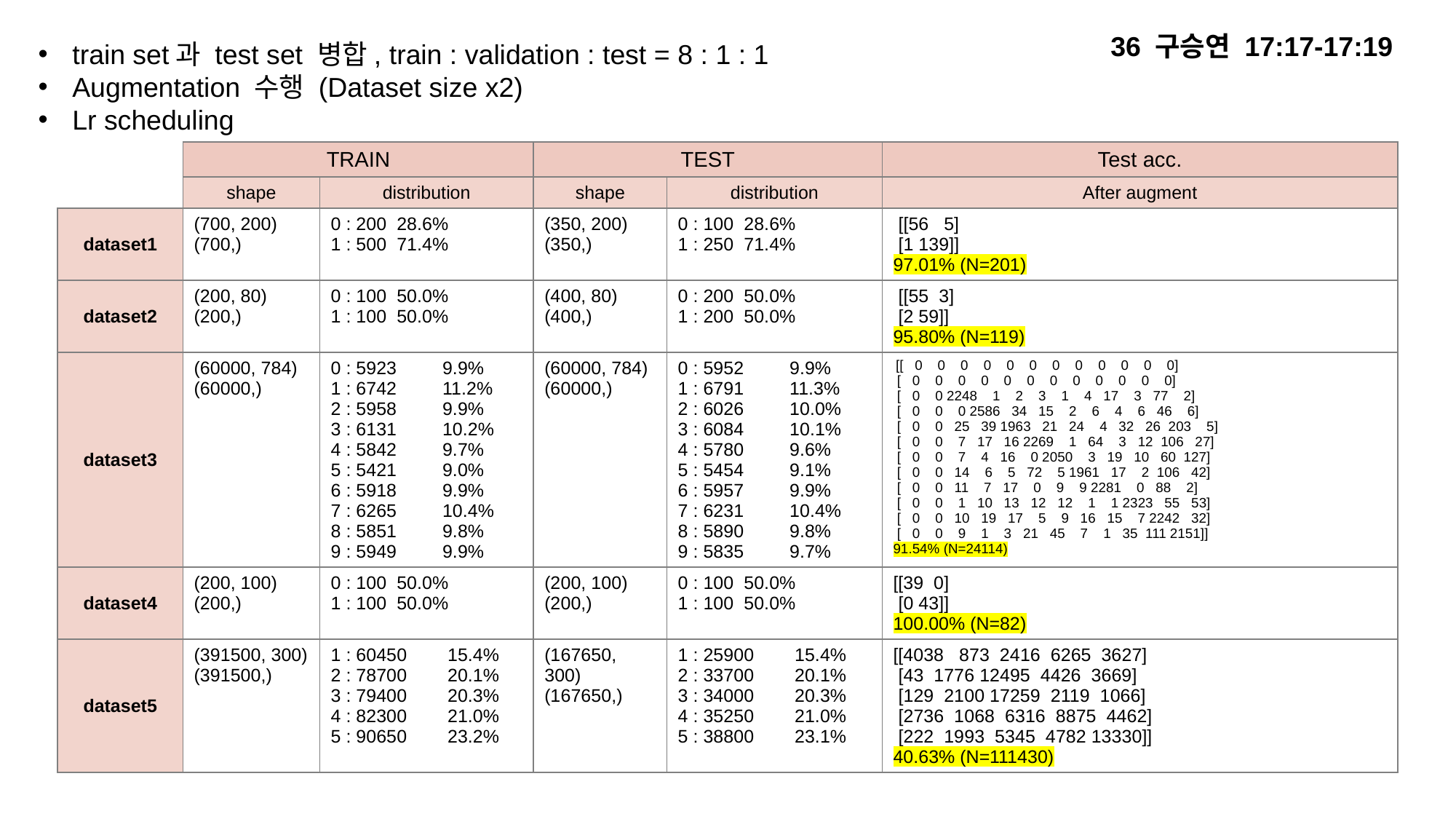

# 36 구승연 17:17-17:19
train set과 test set 병합, train : validation : test = 8 : 1 : 1
Augmentation 수행 (Dataset size x2)
Lr scheduling
|  | TRAIN |  | TEST |  | Test acc. |
| --- | --- | --- | --- | --- | --- |
|  | shape | distribution | shape | distribution | After augment |
| dataset1 | (700, 200) (700,) | 0 : 200 28.6% 1 : 500 71.4% | (350, 200) (350,) | 0 : 100 28.6% 1 : 250 71.4% | [[56 5] [1 139]] 97.01% (N=201) |
| dataset2 | (200, 80) (200,) | 0 : 100 50.0% 1 : 100 50.0% | (400, 80) (400,) | 0 : 200 50.0% 1 : 200 50.0% | [[55 3] [2 59]] 95.80% (N=119) |
| dataset3 | (60000, 784) (60000,) | 0 : 5923 9.9% 1 : 6742 11.2% 2 : 5958 9.9% 3 : 6131 10.2% 4 : 5842 9.7% 5 : 5421 9.0% 6 : 5918 9.9% 7 : 6265 10.4% 8 : 5851 9.8% 9 : 5949 9.9% | (60000, 784) (60000,) | 0 : 5952 9.9% 1 : 6791 11.3% 2 : 6026 10.0% 3 : 6084 10.1% 4 : 5780 9.6% 5 : 5454 9.1% 6 : 5957 9.9% 7 : 6231 10.4% 8 : 5890 9.8% 9 : 5835 9.7% | [[ 0 0 0 0 0 0 0 0 0 0 0 0] [ 0 0 0 0 0 0 0 0 0 0 0 0] [ 0 0 2248 1 2 3 1 4 17 3 77 2] [ 0 0 0 2586 34 15 2 6 4 6 46 6] [ 0 0 25 39 1963 21 24 4 32 26 203 5] [ 0 0 7 17 16 2269 1 64 3 12 106 27] [ 0 0 7 4 16 0 2050 3 19 10 60 127] [ 0 0 14 6 5 72 5 1961 17 2 106 42] [ 0 0 11 7 17 0 9 9 2281 0 88 2] [ 0 0 1 10 13 12 12 1 1 2323 55 53] [ 0 0 10 19 17 5 9 16 15 7 2242 32] [ 0 0 9 1 3 21 45 7 1 35 111 2151]] 91.54% (N=24114) |
| dataset4 | (200, 100) (200,) | 0 : 100 50.0% 1 : 100 50.0% | (200, 100) (200,) | 0 : 100 50.0% 1 : 100 50.0% | [[39 0] [0 43]] 100.00% (N=82) |
| dataset5 | (391500, 300) (391500,) | 1 : 60450 15.4% 2 : 78700 20.1% 3 : 79400 20.3% 4 : 82300 21.0% 5 : 90650 23.2% | (167650, 300) (167650,) | 1 : 25900 15.4% 2 : 33700 20.1% 3 : 34000 20.3% 4 : 35250 21.0% 5 : 38800 23.1% | [[4038 873 2416 6265 3627] [43 1776 12495 4426 3669] [129 2100 17259 2119 1066] [2736 1068 6316 8875 4462] [222 1993 5345 4782 13330]] 40.63% (N=111430) |